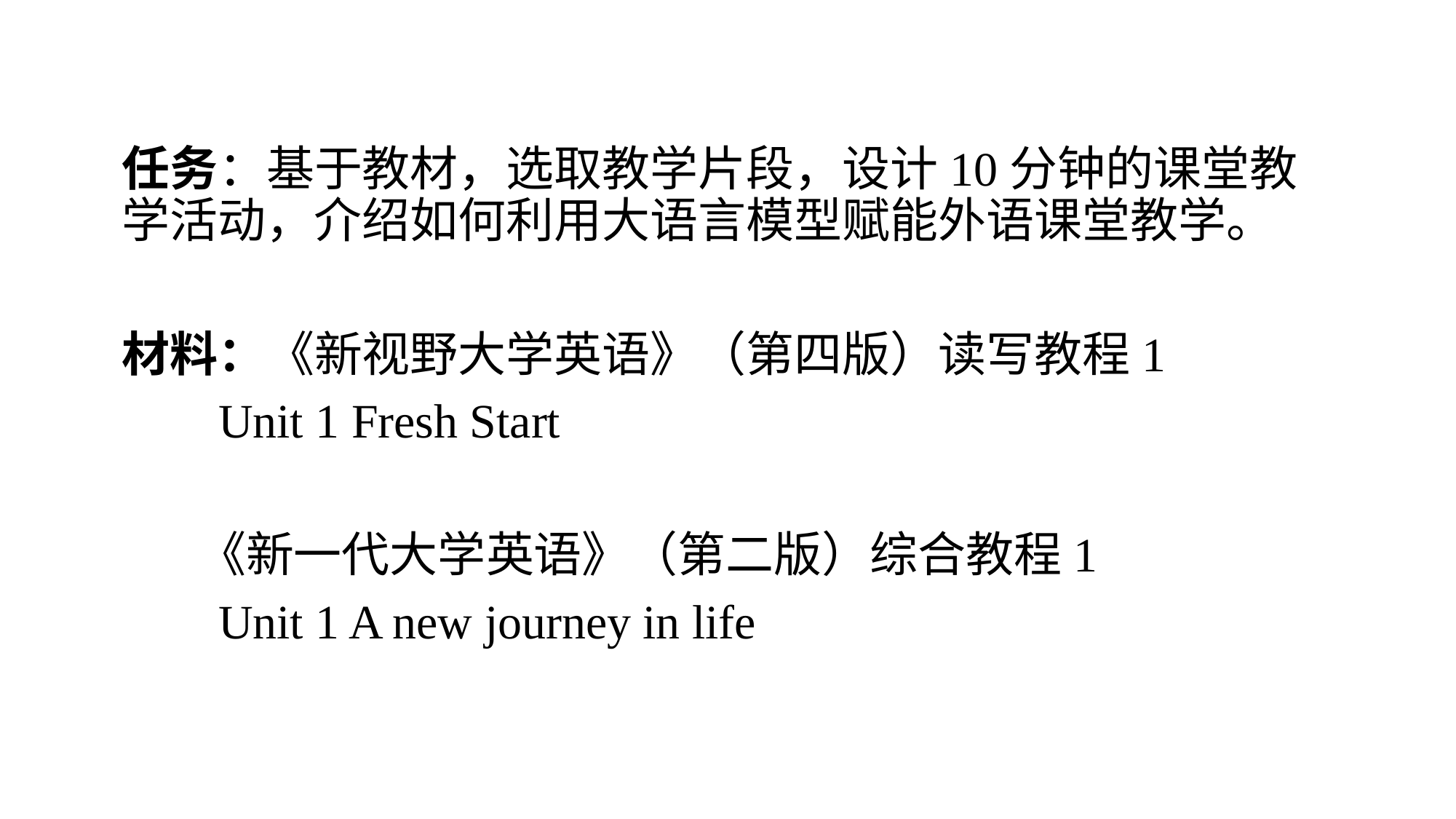

任务：基于教材，选取教学片段，设计10分钟的课堂教学活动，介绍如何利用大语言模型赋能外语课堂教学。

材料：《新视野大学英语》（第四版）读写教程1
        Unit 1 Fresh Start

      《新一代大学英语》（第二版）综合教程1
        Unit 1 A new journey in life